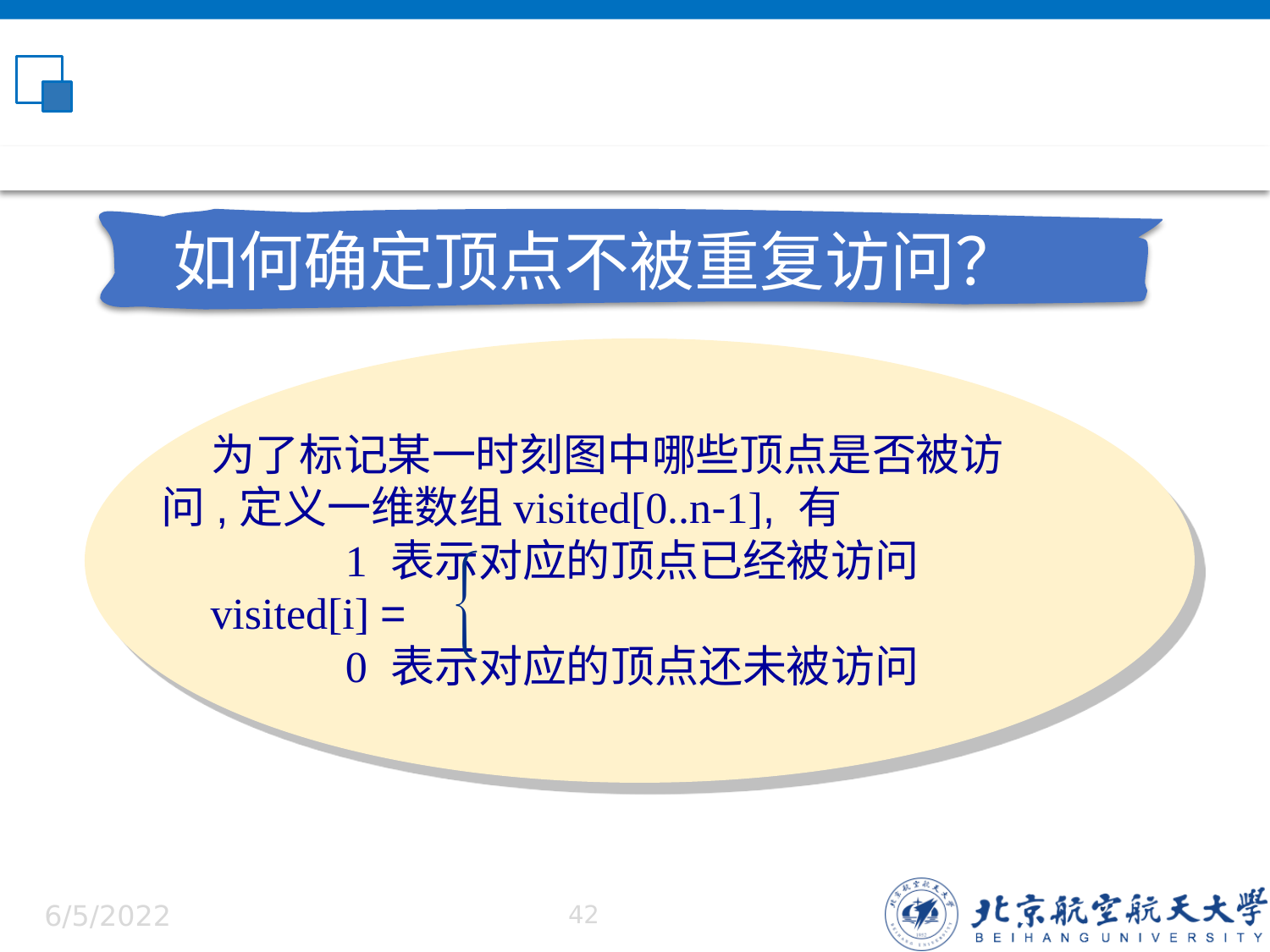

如何确定顶点不被重复访问？

    为了标记某一时刻图中哪些顶点是否被访
问,定义一维数组visited[0..n-1], 有
               1 表示对应的顶点已经被访问
    visited[i] =
               0 表示对应的顶点还未被访问
{
6/5/2022
42